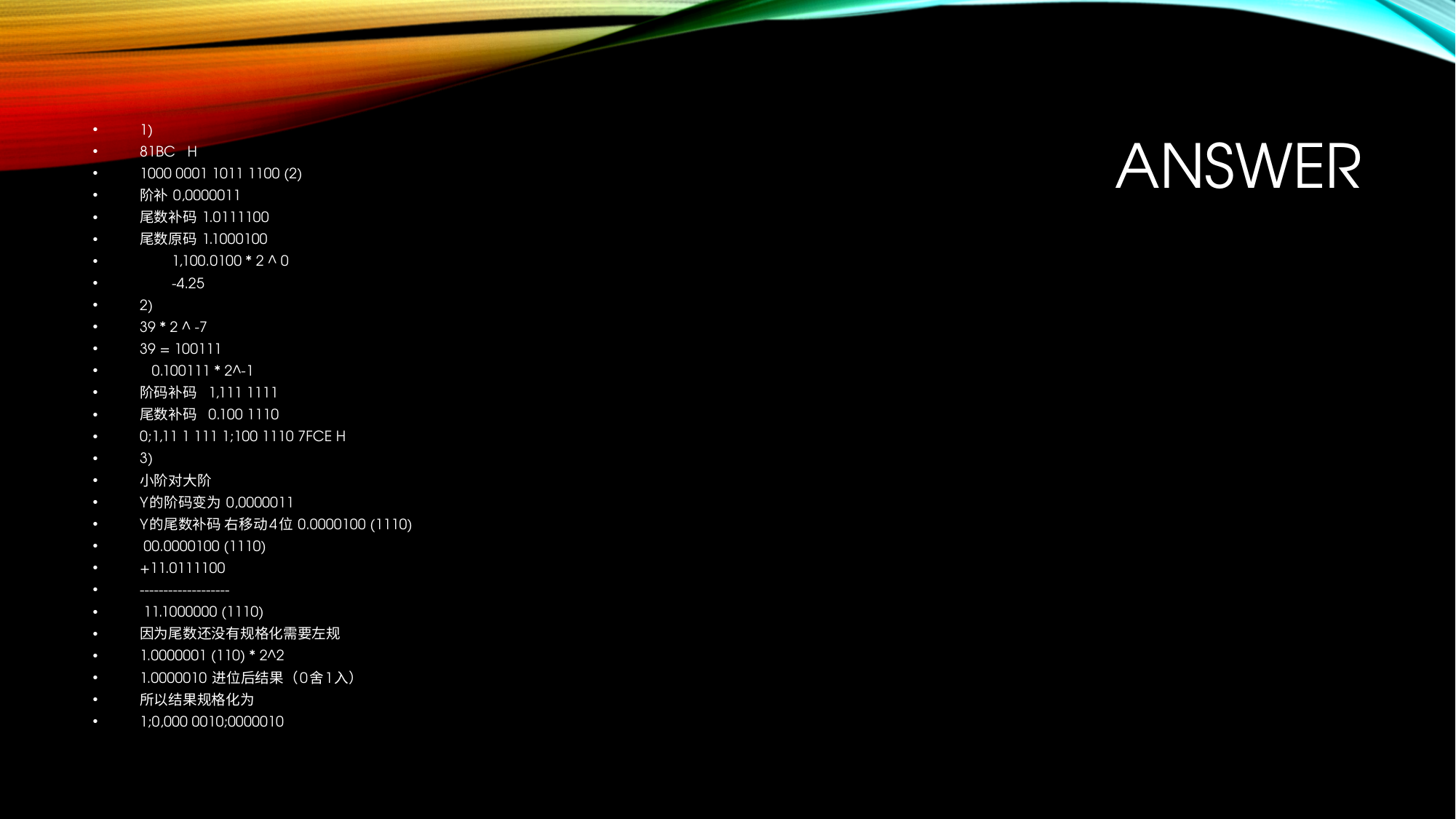

# answer
1)
81BC   H
1000 0001 1011 1100 (2)
阶补 0,0000011
尾数补码 1.0111100
尾数原码 1.1000100
        1,100.0100 * 2 ^ 0
        -4.25
2)
39 * 2 ^ -7
39 = 100111
   0.100111 * 2^-1
阶码补码   1,111 1111
尾数补码   0.100 1110
0;1,11 1 111 1;100 1110 7FCE H
3)
小阶对大阶
Y的阶码变为 0,0000011
Y的尾数补码 右移动4位 0.0000100 (1110)
 00.0000100 (1110)
+11.0111100
-------------------
 11.1000000 (1110)
因为尾数还没有规格化需要左规
1.0000001 (110) * 2^2
1.0000010 进位后结果（0舍1入）
所以结果规格化为
1;0,000 0010;0000010